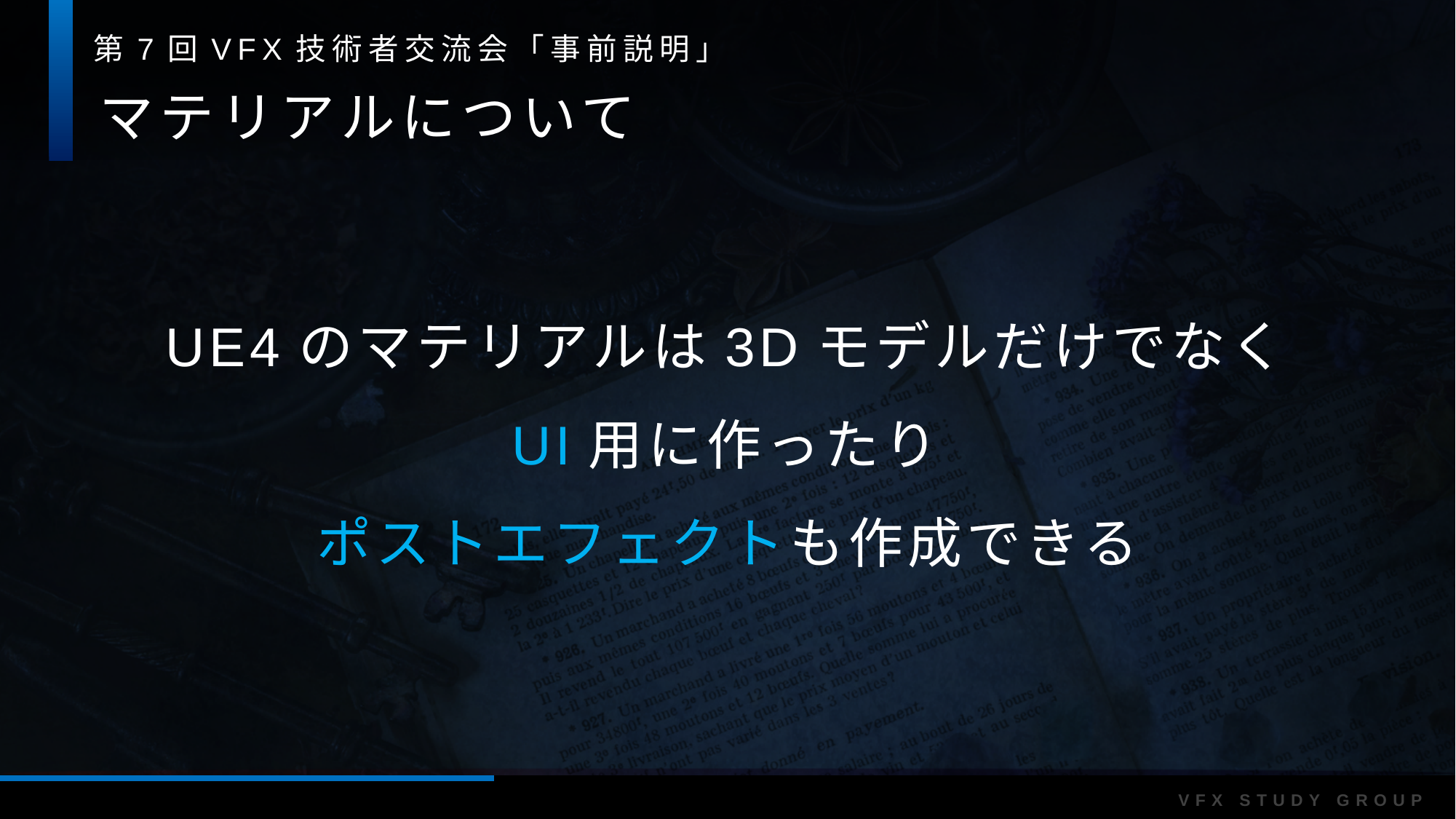

マテリアルについて
UE4のマテリアルは3Dモデルだけでなく
UI用に作ったり
ポストエフェクトも作成できる